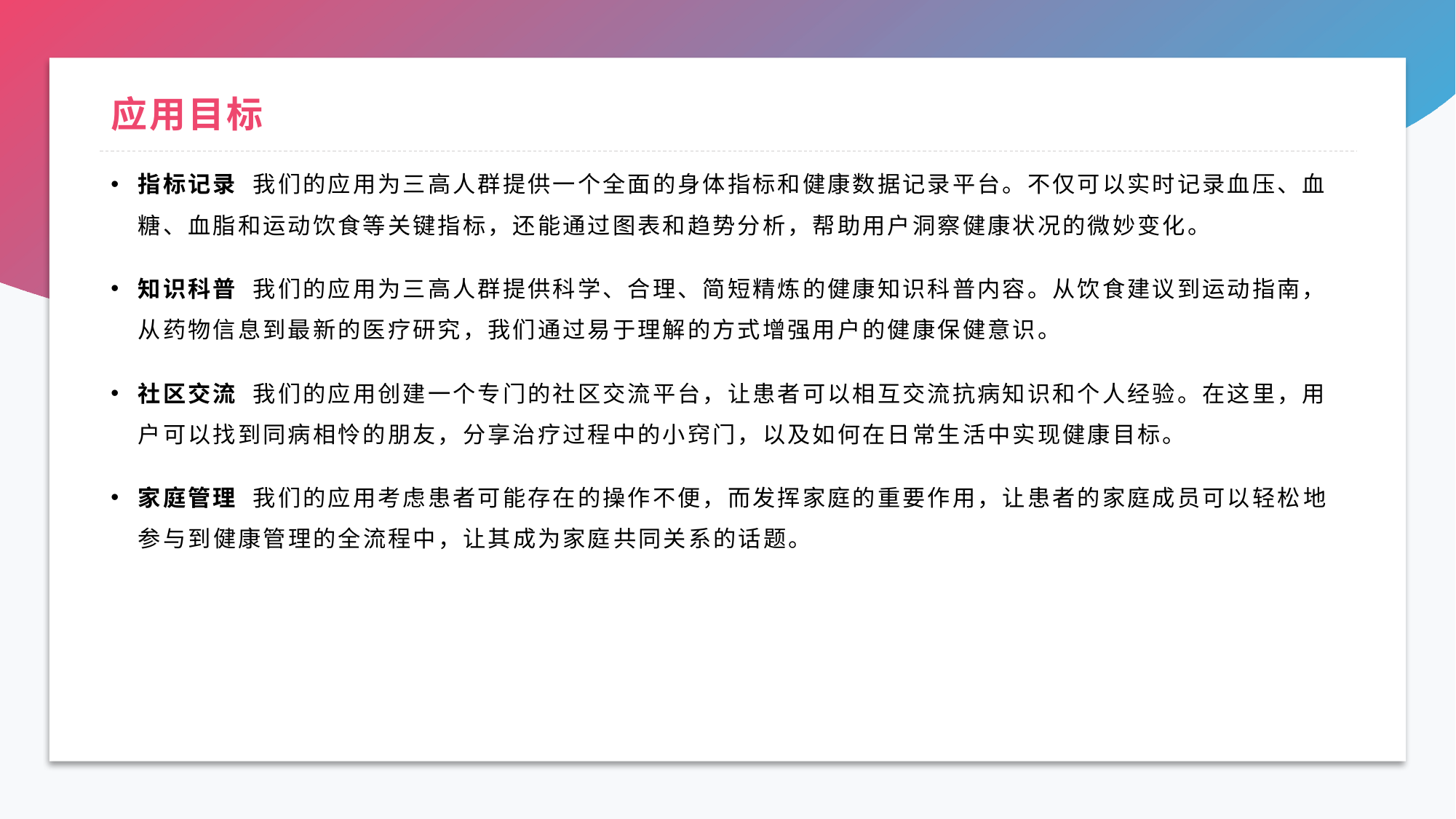

# 应用目标
指标记录  我们的应用为三高人群提供一个全面的身体指标和健康数据记录平台。不仅可以实时记录血压、血糖、血脂和运动饮食等关键指标，还能通过图表和趋势分析，帮助用户洞察健康状况的微妙变化。
知识科普  我们的应用为三高人群提供科学、合理、简短精炼的健康知识科普内容。从饮食建议到运动指南，从药物信息到最新的医疗研究，我们通过易于理解的方式增强用户的健康保健意识。
社区交流  我们的应用创建一个专门的社区交流平台，让患者可以相互交流抗病知识和个人经验。在这里，用户可以找到同病相怜的朋友，分享治疗过程中的小窍门，以及如何在日常生活中实现健康目标。
家庭管理  我们的应用考虑患者可能存在的操作不便，而发挥家庭的重要作用，让患者的家庭成员可以轻松地参与到健康管理的全流程中，让其成为家庭共同关系的话题。